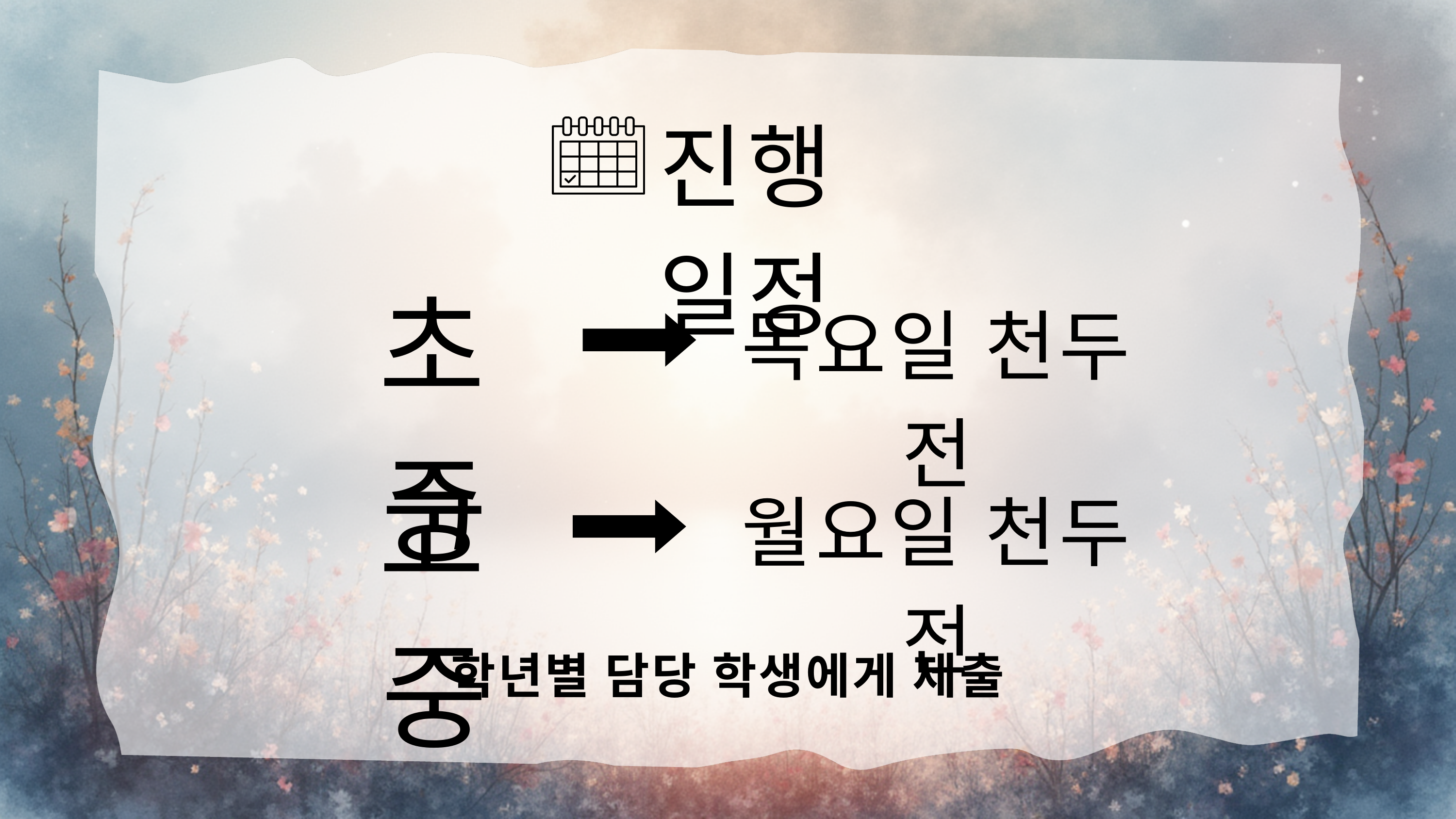

진행일정

초중
목요일 천두 전

고중
월요일 천두 전

학년별 담당 학생에게 제출